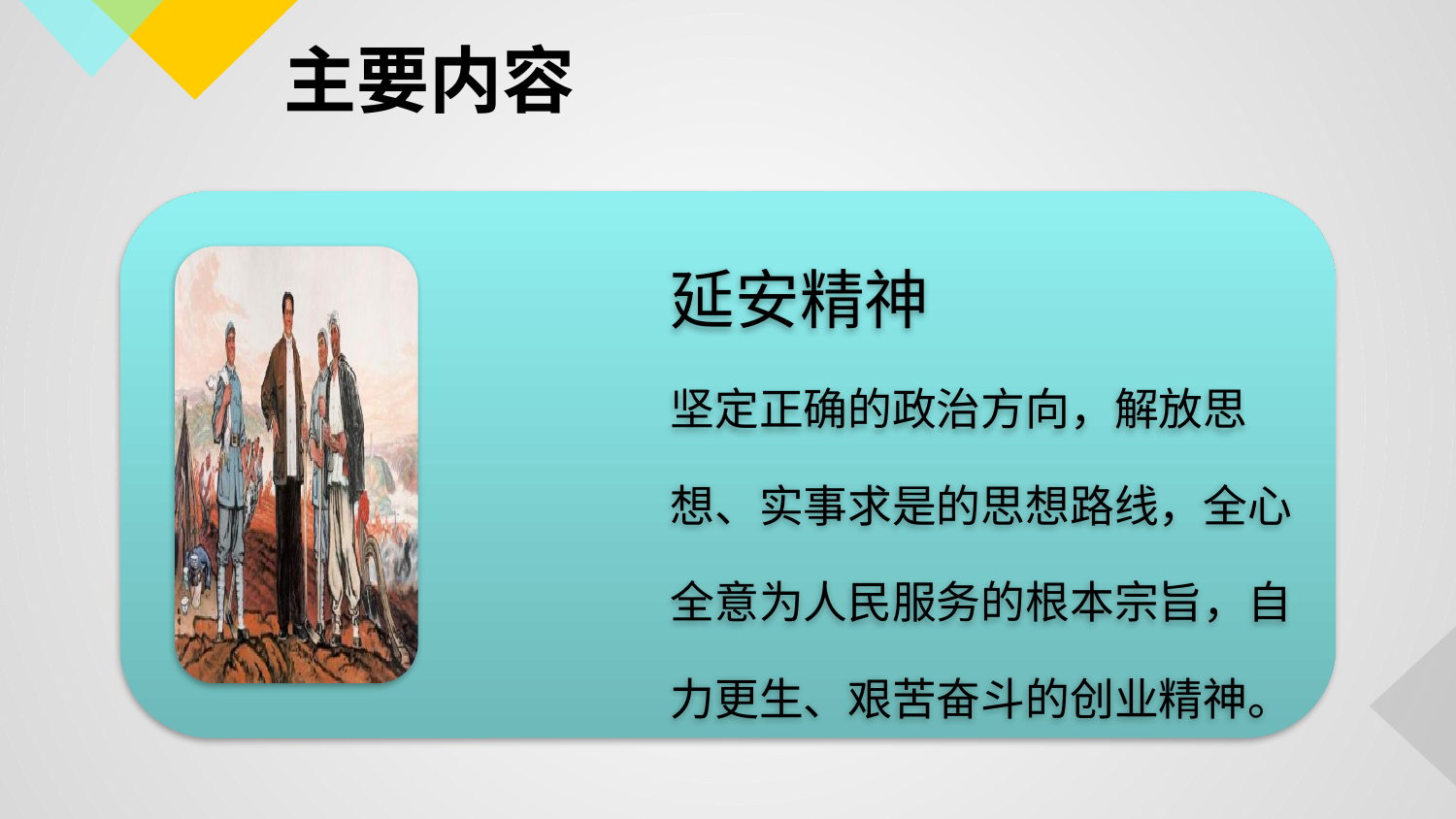

# 主要内容
延安精神
坚定正确的政治方向，解放思想、实事求是的思想路线，全心全意为人民服务的根本宗旨，自力更生、艰苦奋斗的创业精神。